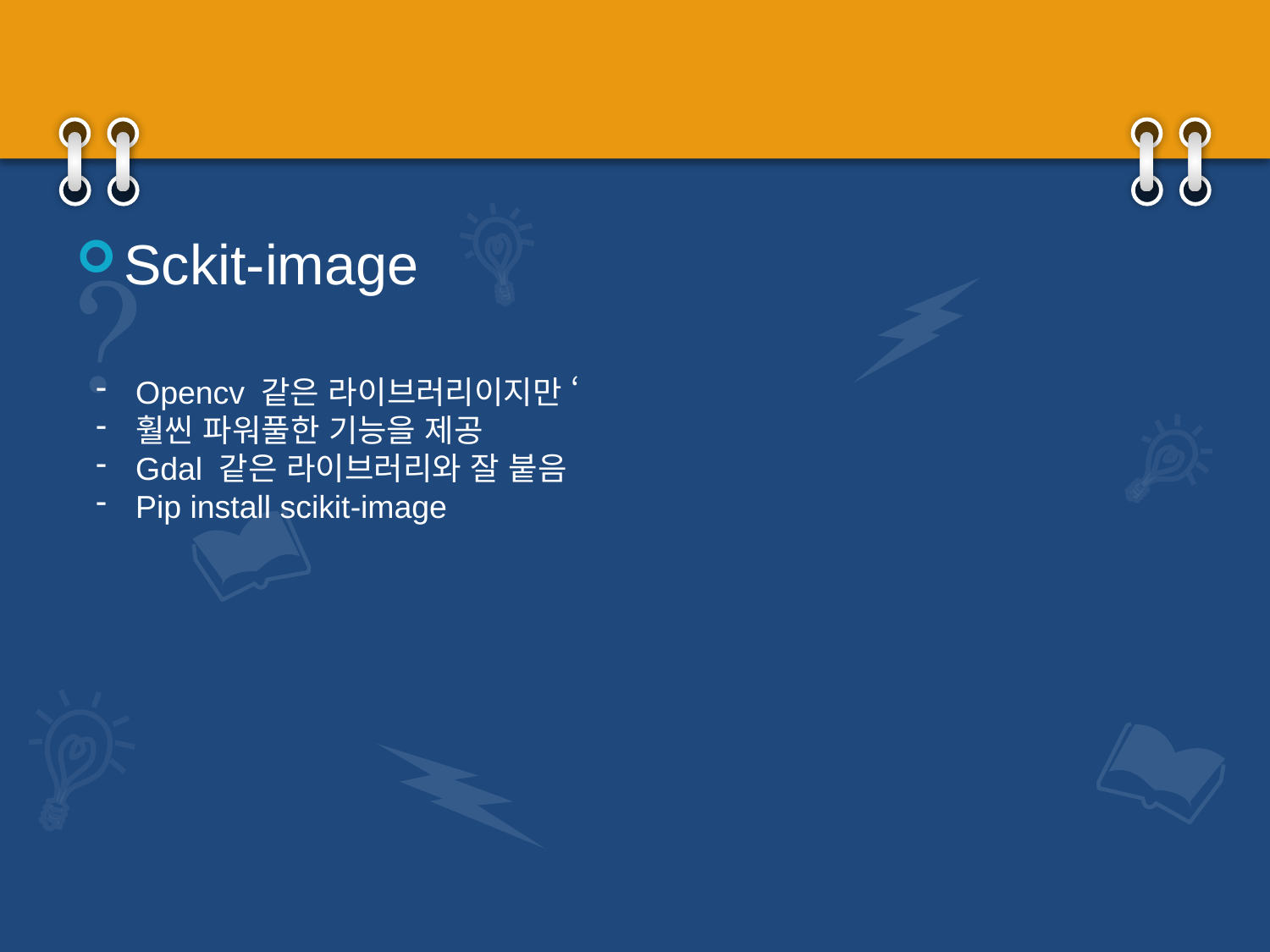

#
Sckit-image
Opencv 같은 라이브러리이지만 ‘
훨씬 파워풀한 기능을 제공
Gdal 같은 라이브러리와 잘 붙음
Pip install scikit-image